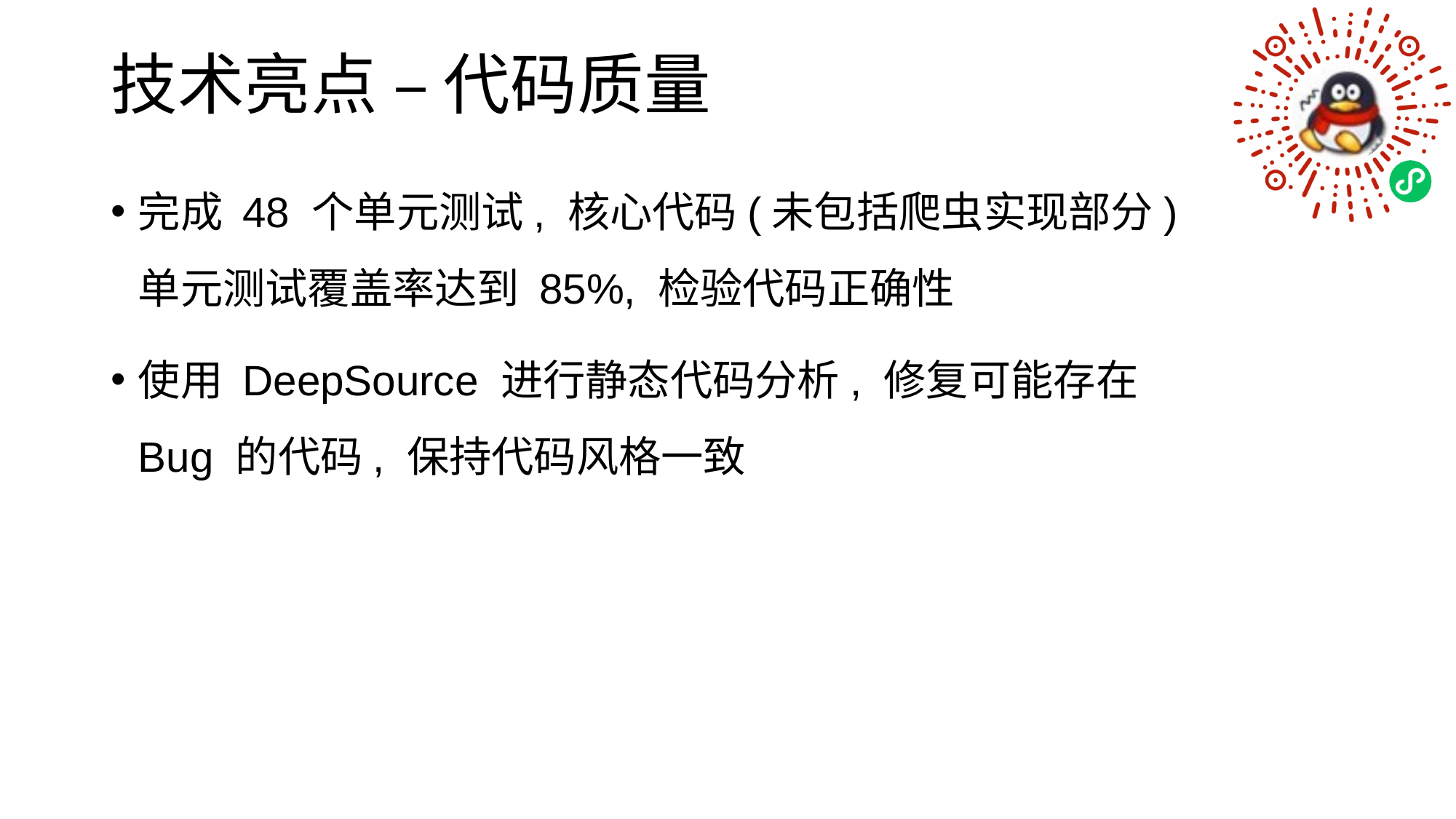

# 技术亮点 – 代码质量
完成 48 个单元测试, 核心代码(未包括爬虫实现部分)单元测试覆盖率达到 85%, 检验代码正确性
使用 DeepSource 进行静态代码分析, 修复可能存在 Bug 的代码, 保持代码风格一致